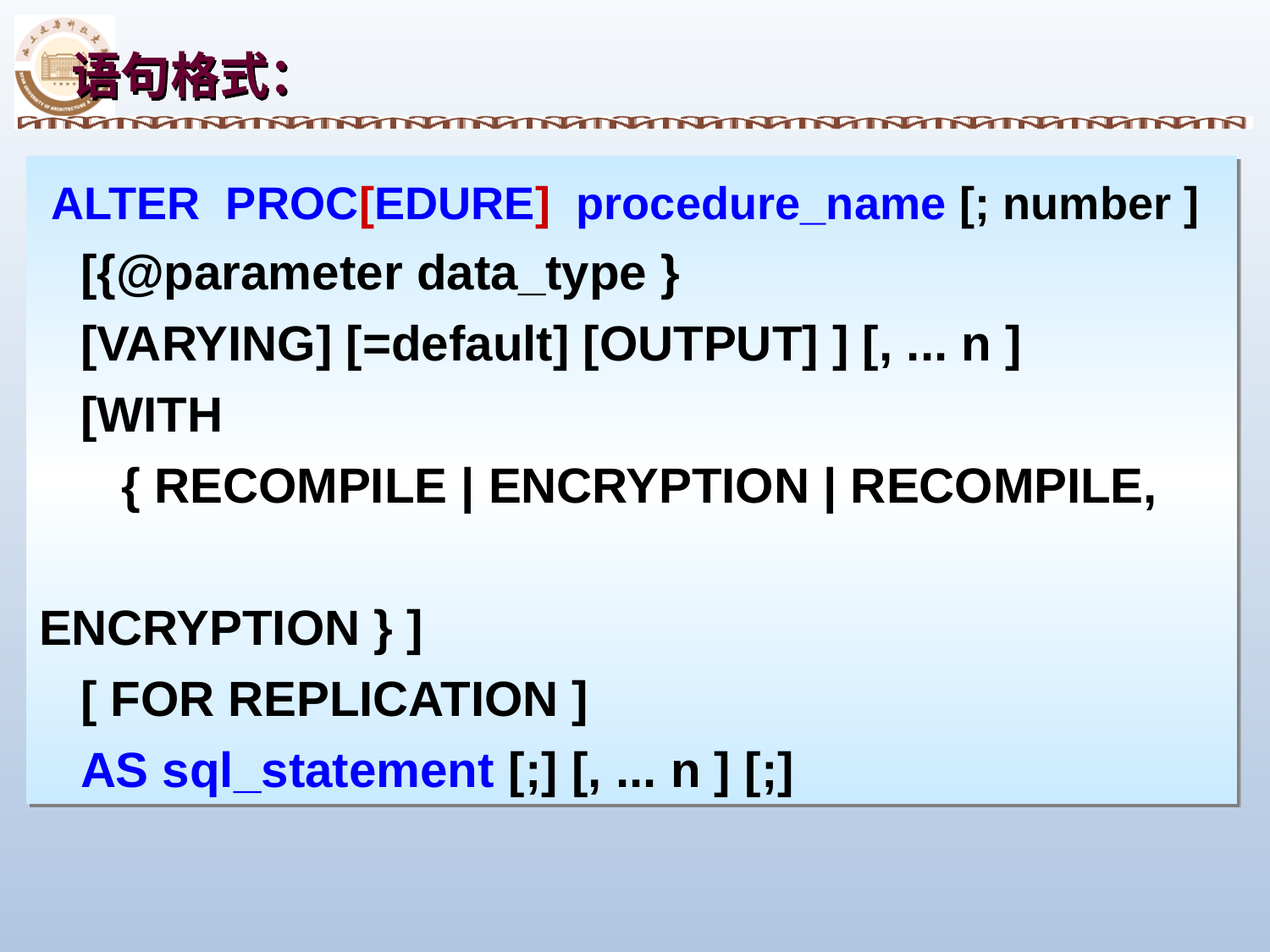

语句格式：
 ALTER  PROC[EDURE]  procedure_name [; number ]
   [{@parameter data_type }
   [VARYING] [=default] [OUTPUT] ] [, ... n ]
   [WITH
      { RECOMPILE | ENCRYPTION | RECOMPILE,
                                                           ENCRYPTION } ]
   [ FOR REPLICATION ]
   AS sql_statement [;] [, ... n ] [;]